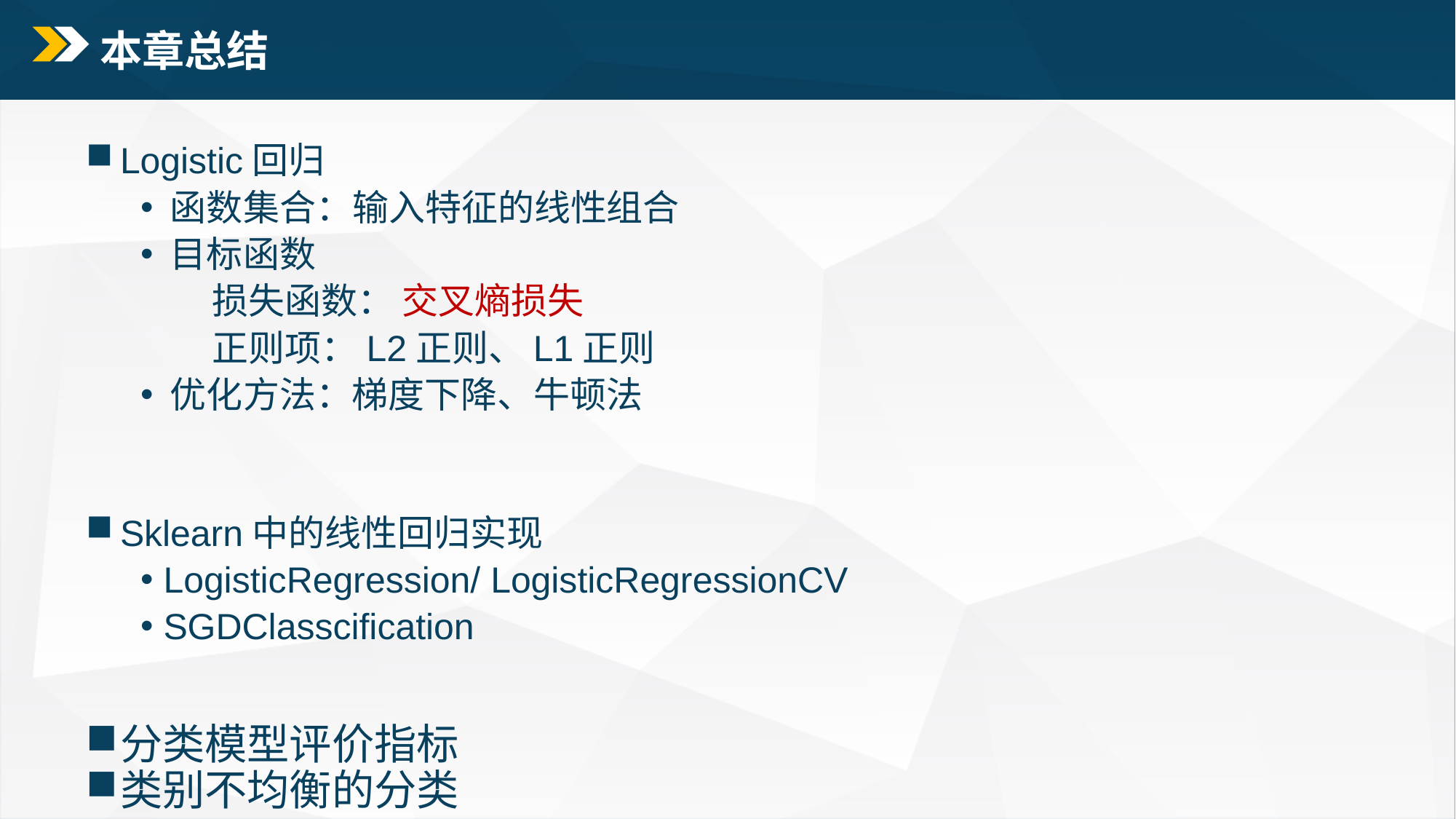

# 本章总结
Logistic回归
 函数集合：输入特征的线性组合
 目标函数
 损失函数： 交叉熵损失
 正则项：L2正则、L1正则
 优化方法：梯度下降、牛顿法

Sklearn中的线性回归实现
 LogisticRegression/ LogisticRegressionCV
 SGDClasscification

分类模型评价指标
类别不均衡的分类